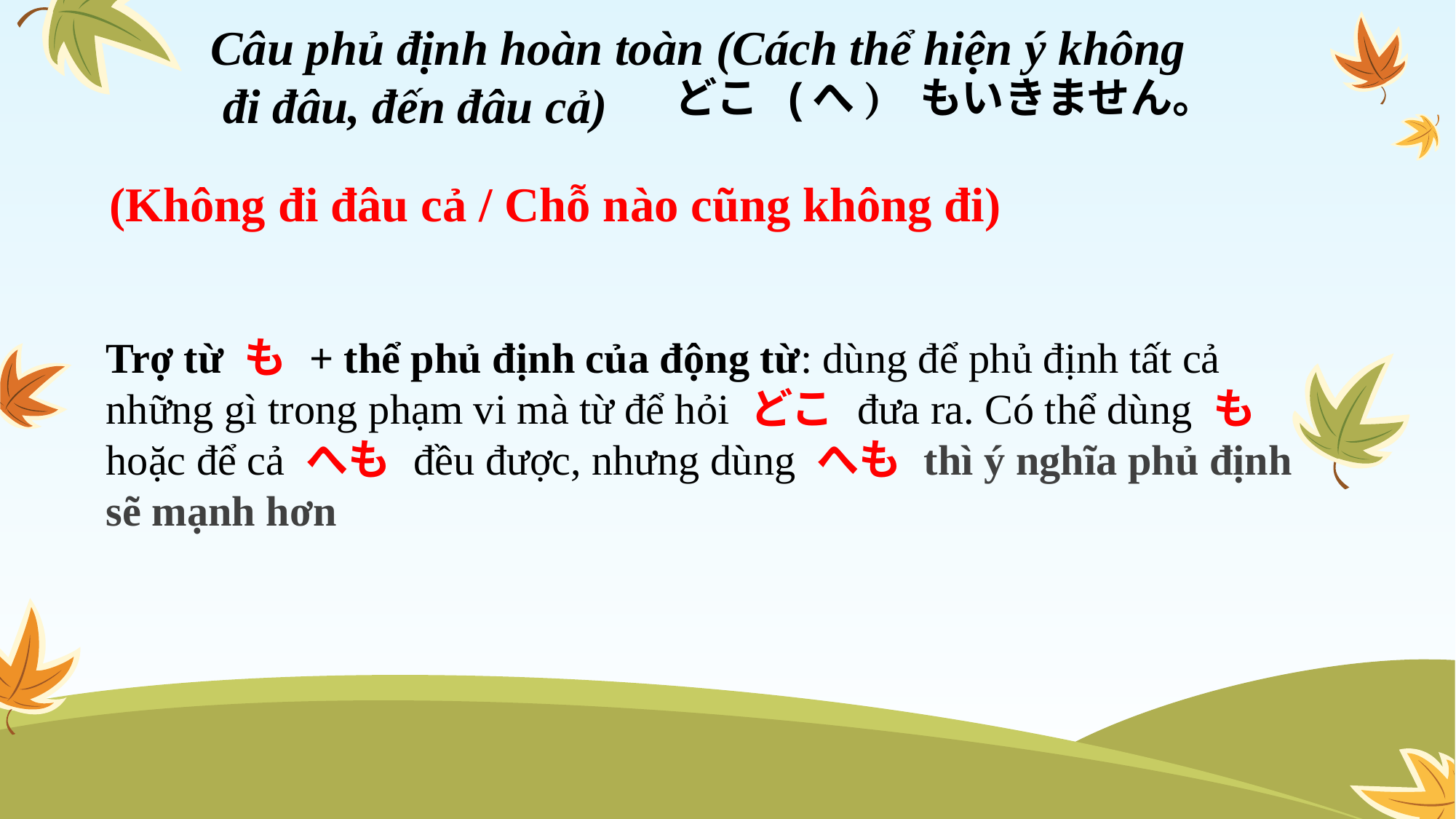

Câu phủ định hoàn toàn (Cách thể hiện ý không
 đi đâu, đến đâu cả)
どこ  (へ)   もいきません。
(Không đi đâu cả / Chỗ nào cũng không đi)
Trợ từ も + thể phủ định của động từ: dùng để phủ định tất cả những gì trong phạm vi mà từ để hỏi どこ đưa ra. Có thể dùng も hoặc để cả へも đều được, nhưng dùng へも thì ý nghĩa phủ định sẽ mạnh hơn